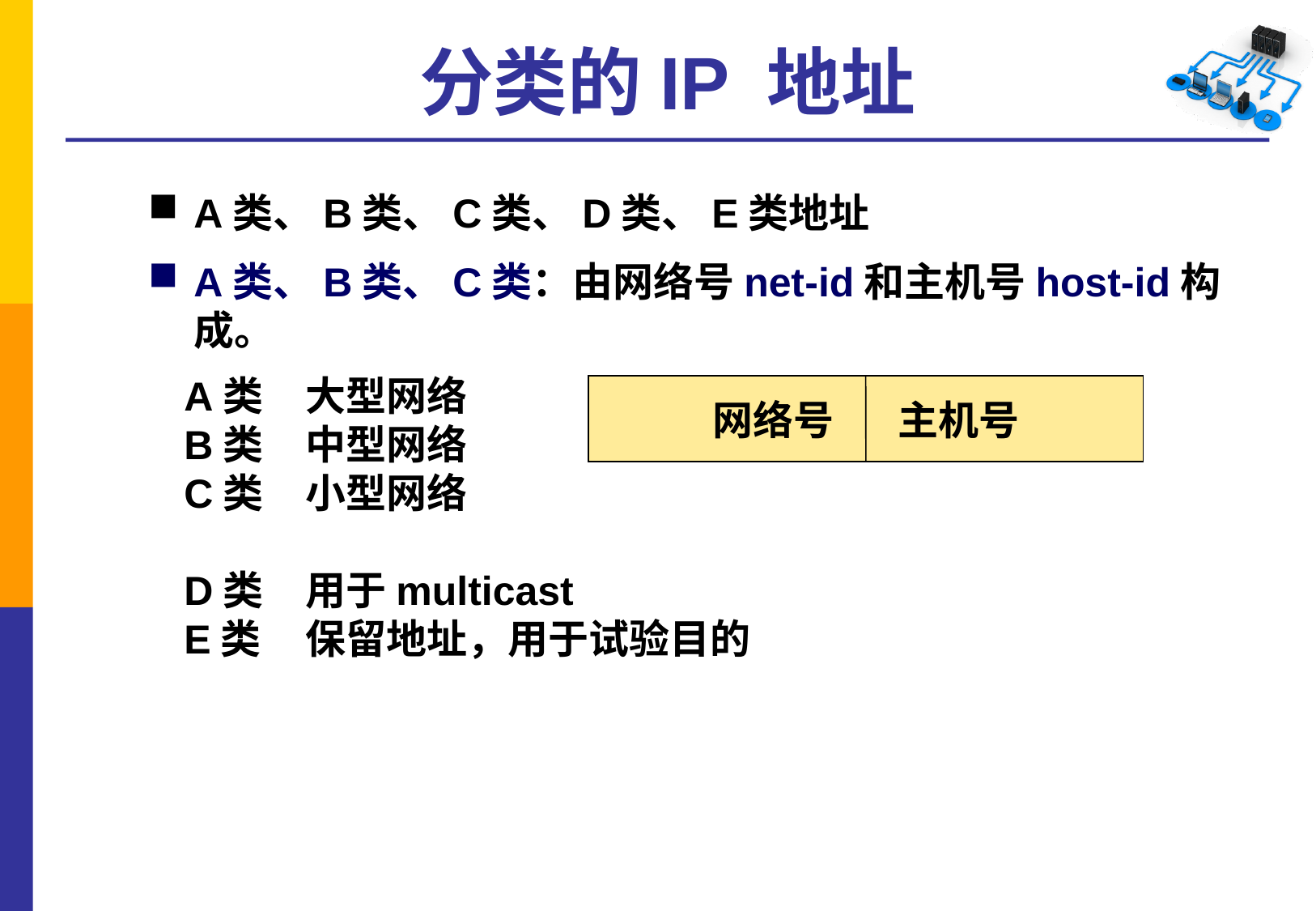

# 分类的IP 地址
A类、B类、C类、D类、E类地址
A类、B类、C类：由网络号net-id和主机号host-id构成。
A类	大型网络
B类	中型网络
C类	小型网络

D类	用于multicast
E类	保留地址，用于试验目的
网络号       主机号